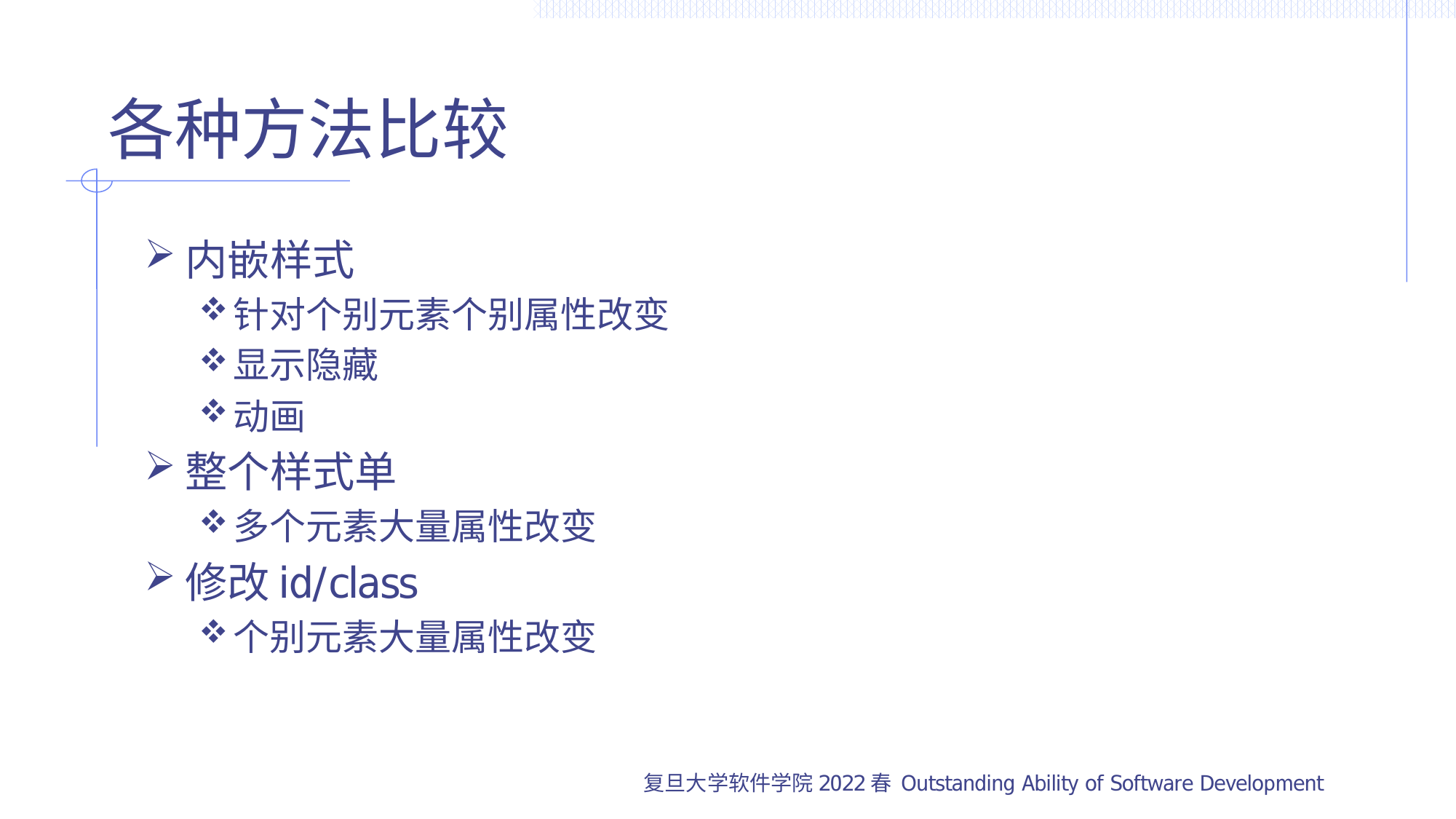

# 各种方法比较
内嵌样式
针对个别元素个别属性改变
显示隐藏
动画
整个样式单
多个元素大量属性改变
修改id/class
个别元素大量属性改变